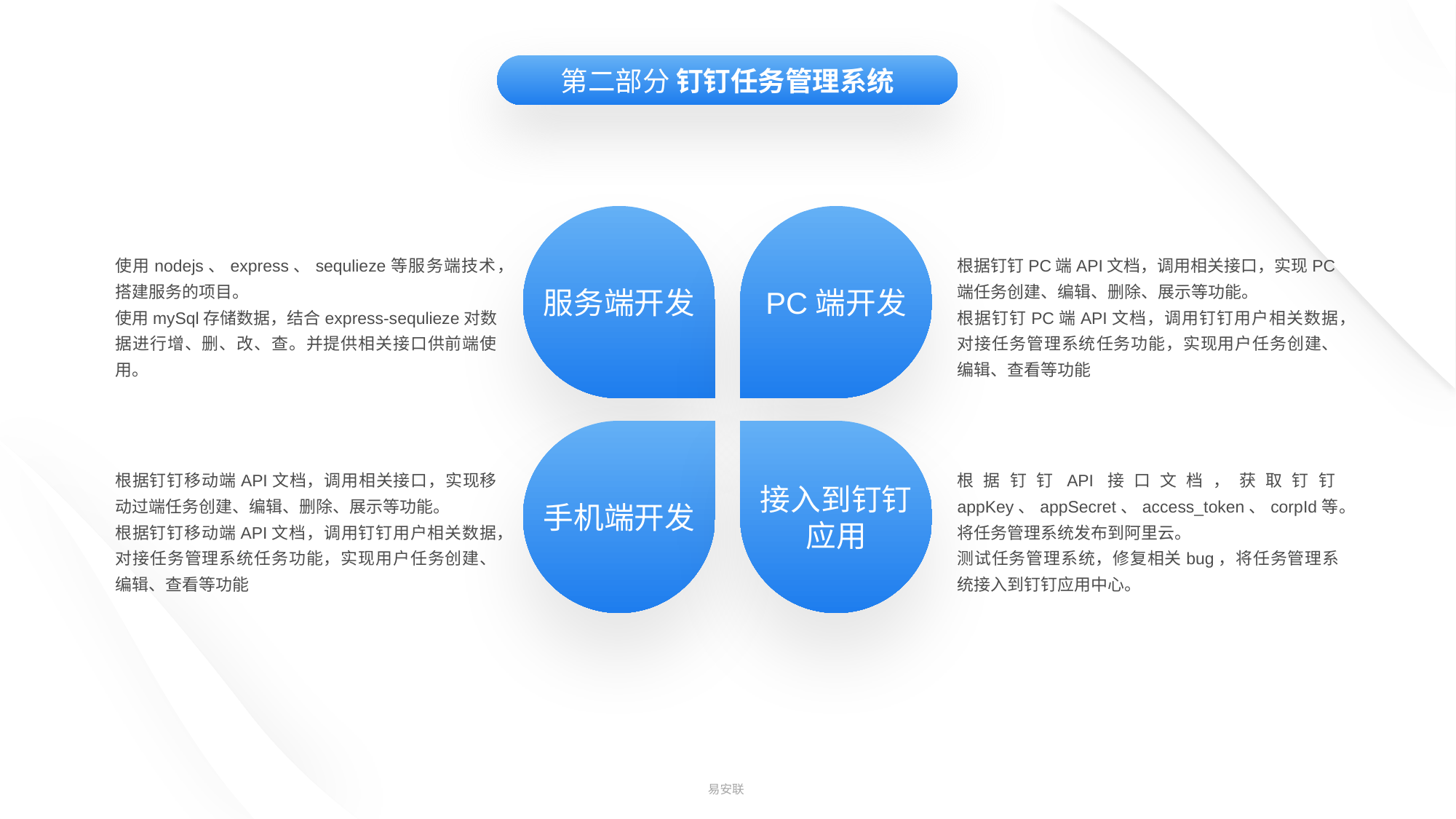

第二部分 钉钉任务管理系统
服务端开发
PC端开发
使用nodejs、express、sequlieze等服务端技术，搭建服务的项目。
使用mySql存储数据，结合express-sequlieze对数据进行增、删、改、查。并提供相关接口供前端使用。
根据钉钉PC端API文档，调用相关接口，实现PC端任务创建、编辑、删除、展示等功能。
根据钉钉PC端API文档，调用钉钉用户相关数据，对接任务管理系统任务功能，实现用户任务创建、编辑、查看等功能
手机端开发
接入到钉钉应用
根据钉钉移动端API文档，调用相关接口，实现移动过端任务创建、编辑、删除、展示等功能。
根据钉钉移动端API文档，调用钉钉用户相关数据，对接任务管理系统任务功能，实现用户任务创建、编辑、查看等功能
根据钉钉API接口文档，获取钉钉appKey、appSecret、access_token、corpId等。将任务管理系统发布到阿里云。
测试任务管理系统，修复相关bug，将任务管理系统接入到钉钉应用中心。